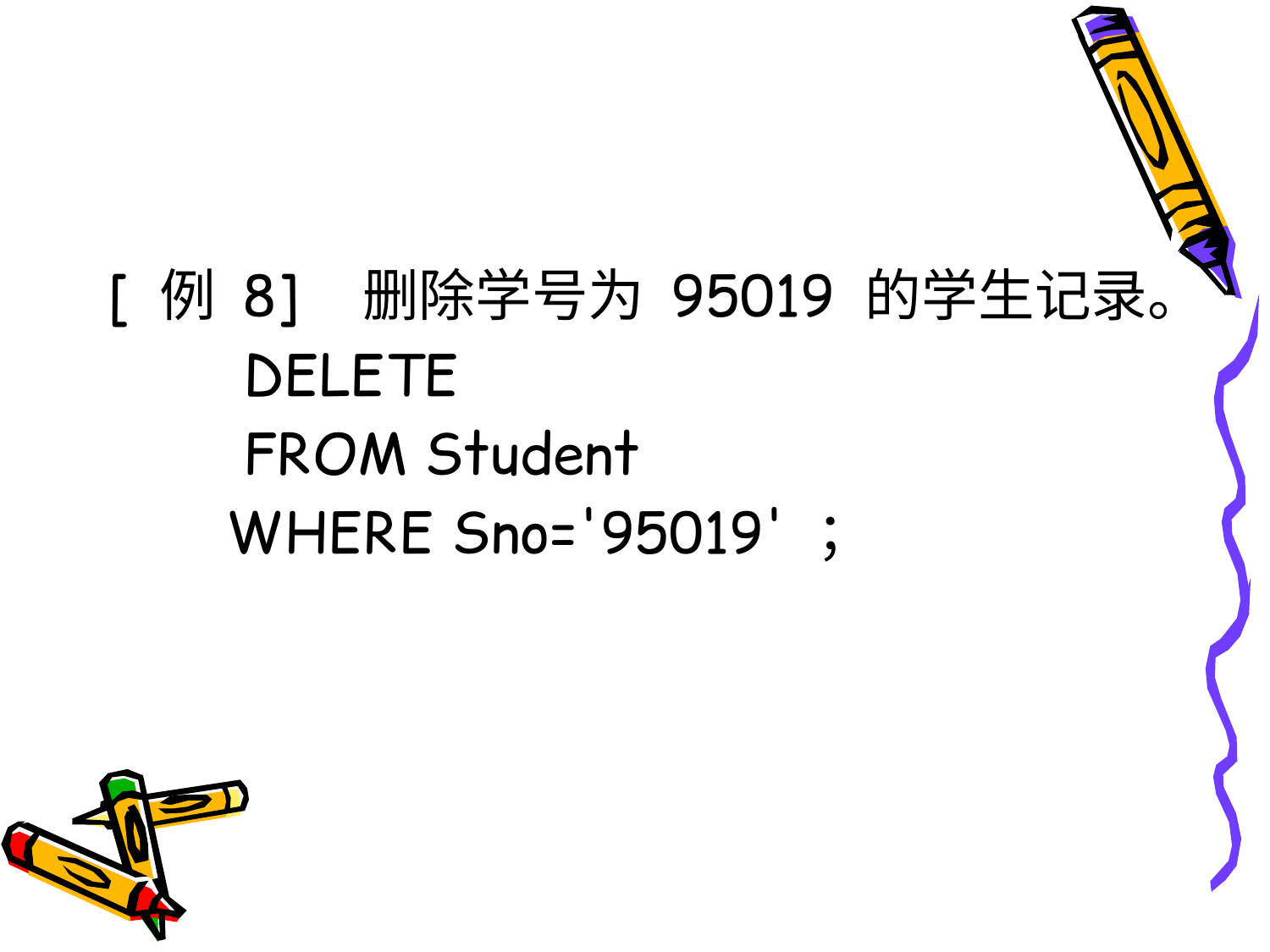

#
[ 例 8]   删除学号为 95019 的学生记录。
        DELETE
        FROM Student
       WHERE Sno='95019' ；